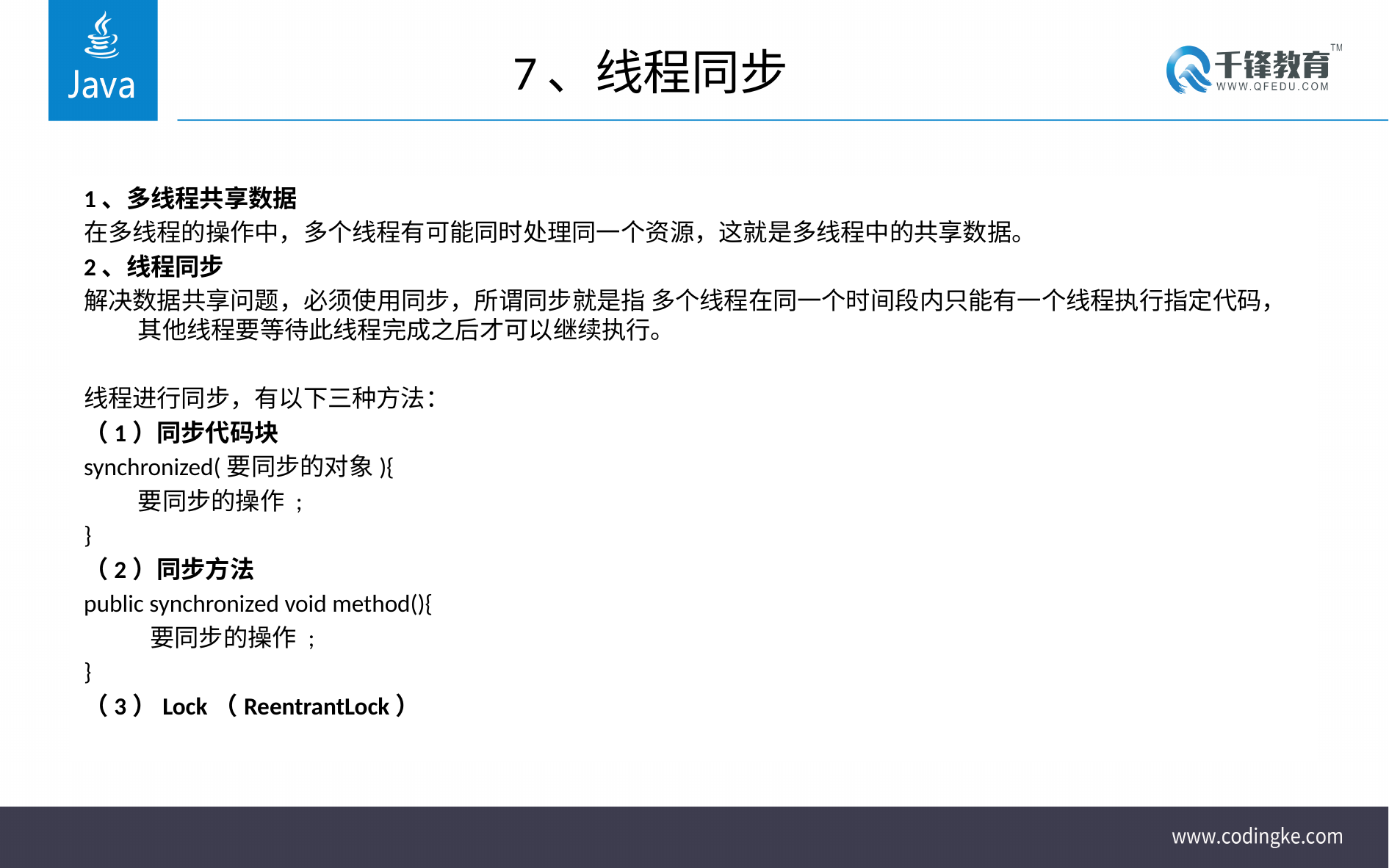

# 7、线程同步
1、多线程共享数据
在多线程的操作中，多个线程有可能同时处理同一个资源，这就是多线程中的共享数据。
2、线程同步
解决数据共享问题，必须使用同步，所谓同步就是指 多个线程在同一个时间段内只能有一个线程执行指定代码，其他线程要等待此线程完成之后才可以继续执行。

线程进行同步，有以下三种方法：
（1）同步代码块
synchronized(要同步的对象){
	要同步的操作 ;
}
（2）同步方法
public synchronized void method(){
           要同步的操作 ;
}
（3）Lock（ReentrantLock）